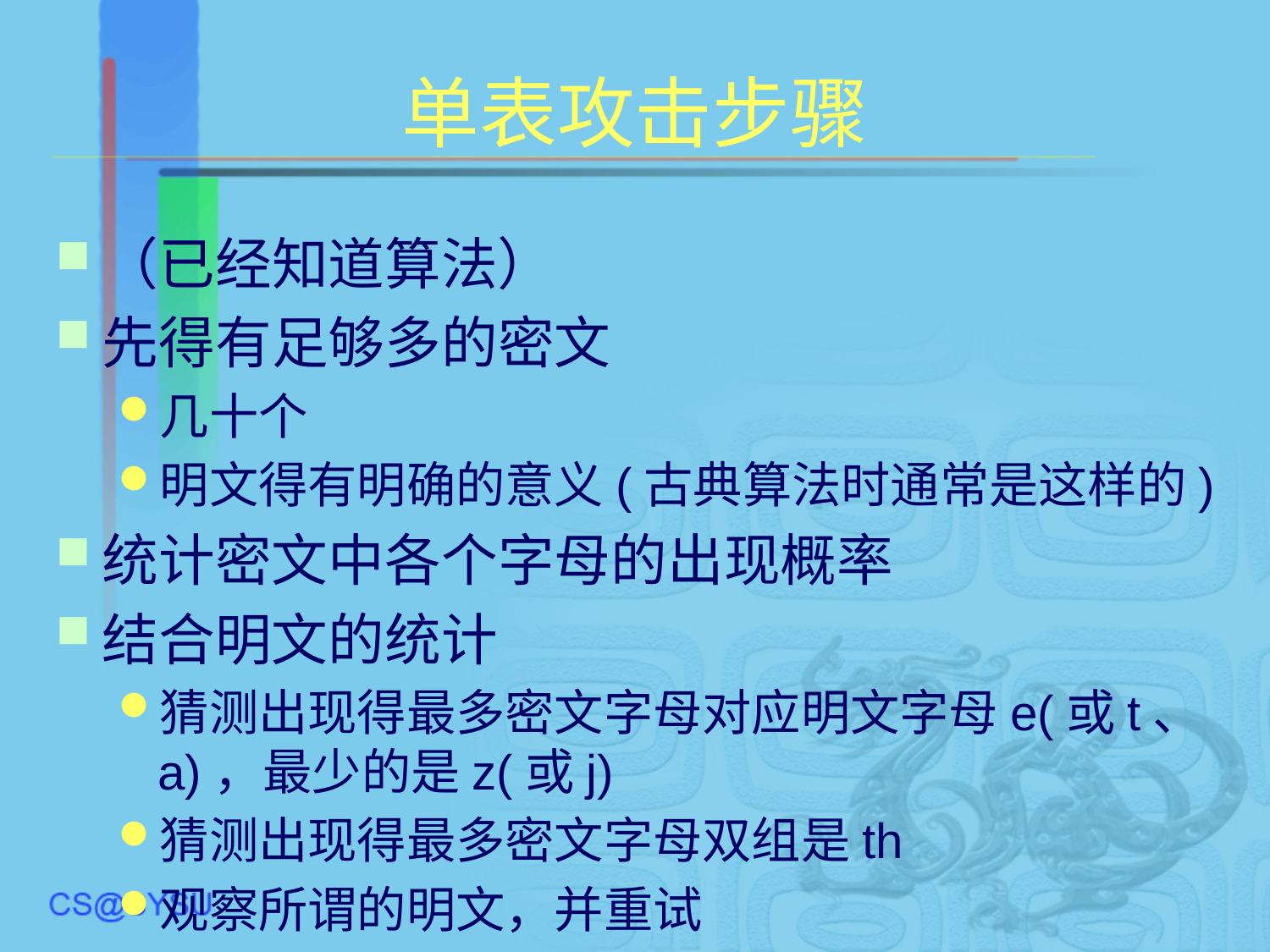

# 单表攻击步骤
（已经知道算法）
先得有足够多的密文
几十个
明文得有明确的意义(古典算法时通常是这样的)
统计密文中各个字母的出现概率
结合明文的统计
猜测出现得最多密文字母对应明文字母e(或t、a)，最少的是z(或j)
猜测出现得最多密文字母双组是th
观察所谓的明文，并重试